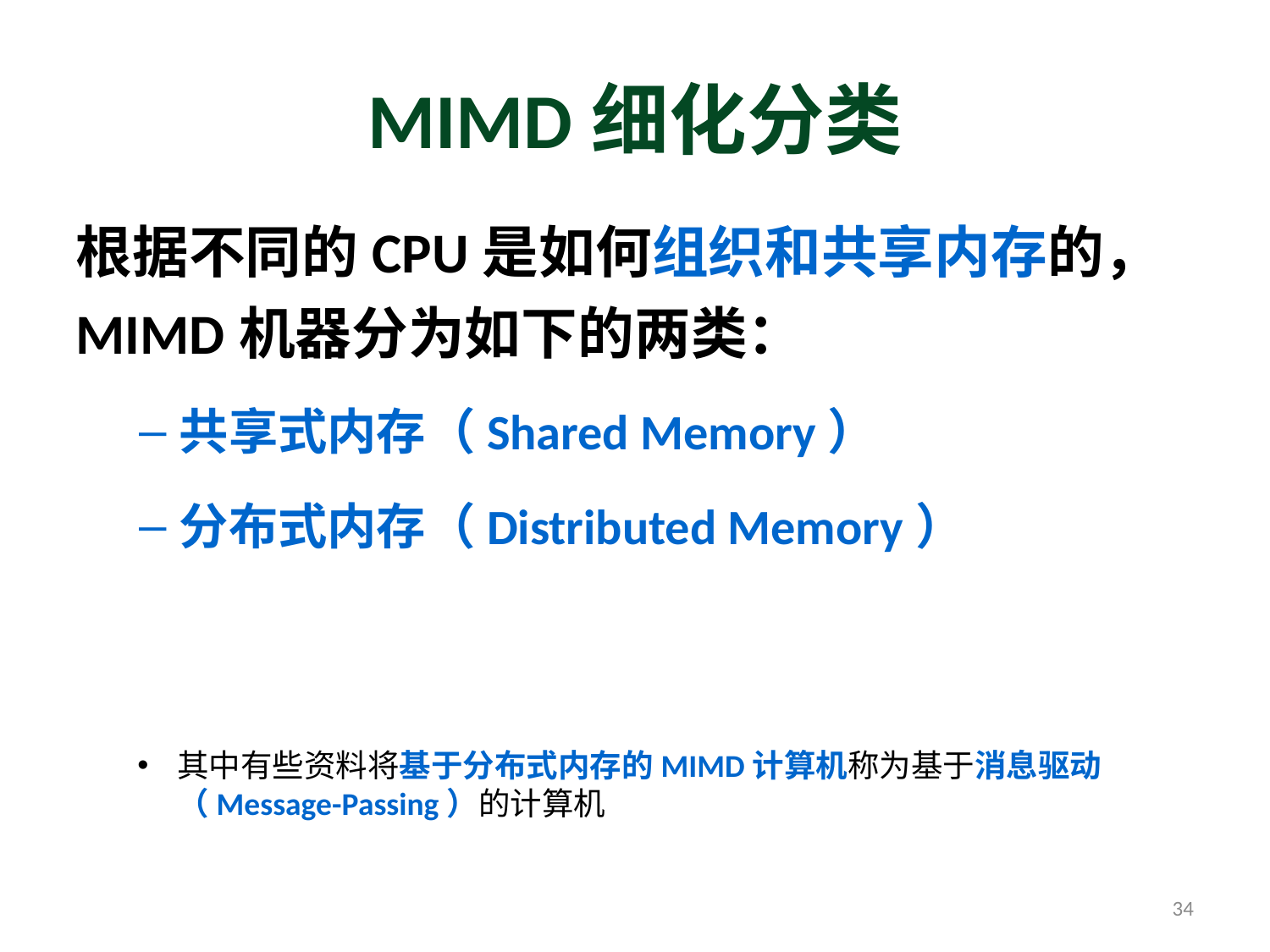

# MIMD细化分类
根据不同的CPU是如何组织和共享内存的，MIMD机器分为如下的两类：
共享式内存（Shared Memory）
分布式内存（Distributed Memory）

其中有些资料将基于分布式内存的MIMD计算机称为基于消息驱动（Message-Passing）的计算机
34